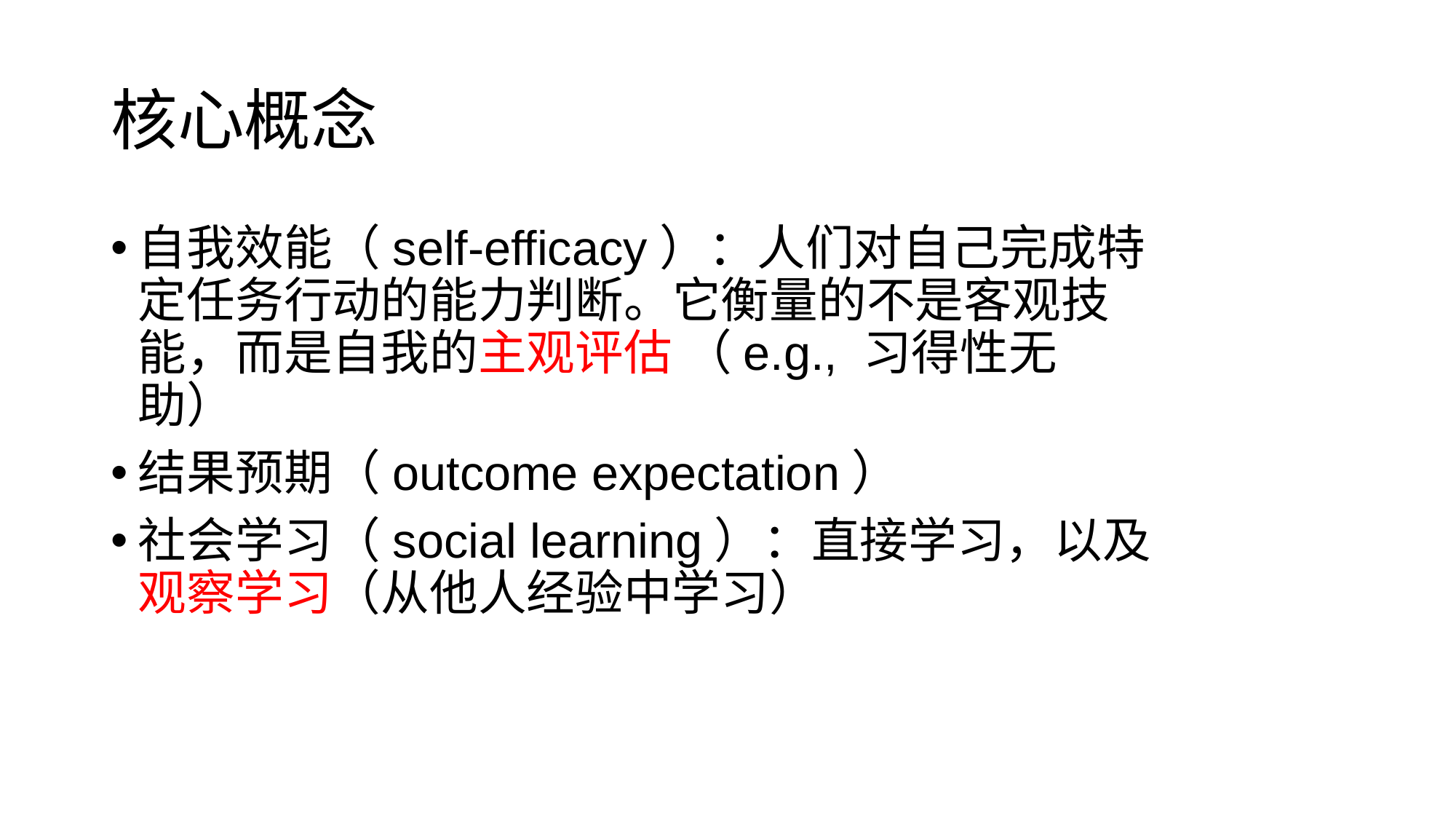

# 核心概念
自我效能（self-efficacy）：人们对自己完成特定任务行动的能力判断。它衡量的不是客观技能，而是自我的主观评估 （e.g., 习得性无助）
结果预期（outcome expectation）
社会学习（social learning）：直接学习，以及观察学习（从他人经验中学习）